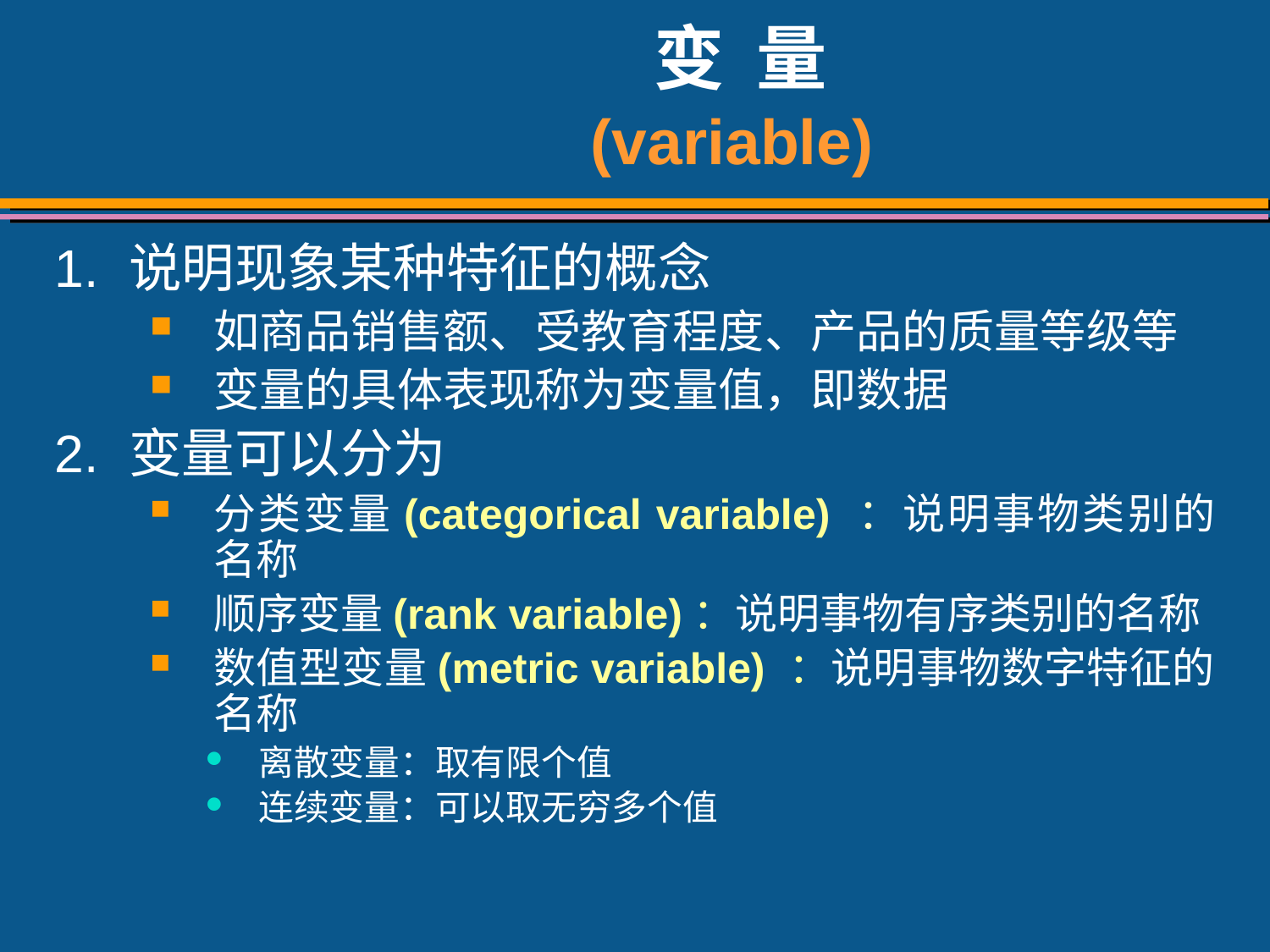

# 变  量 (variable)
说明现象某种特征的概念
如商品销售额、受教育程度、产品的质量等级等
变量的具体表现称为变量值，即数据
变量可以分为
分类变量(categorical variable) ：说明事物类别的名称
顺序变量(rank variable)：说明事物有序类别的名称
数值型变量(metric variable) ：说明事物数字特征的名称
离散变量：取有限个值
连续变量：可以取无穷多个值